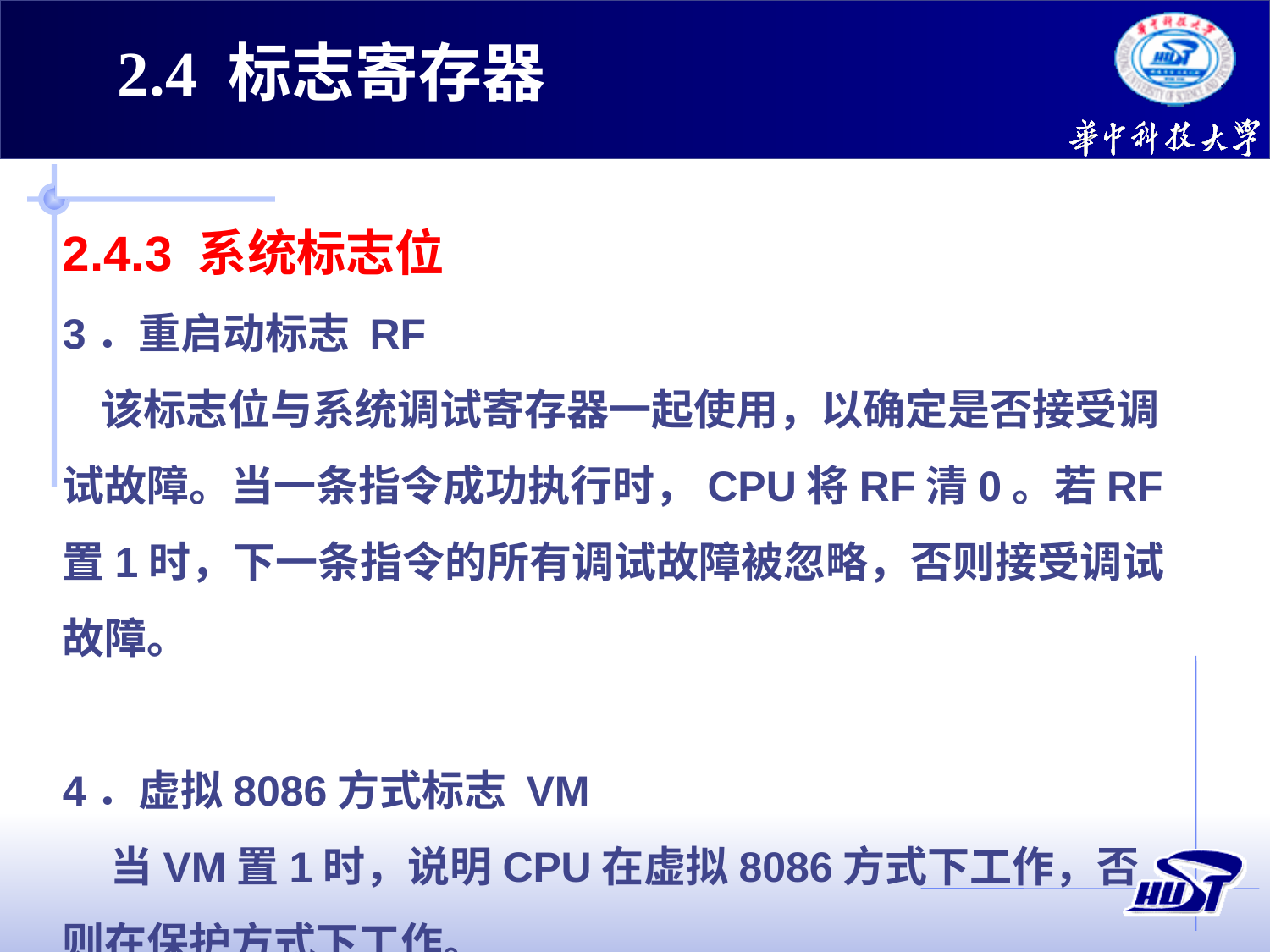

2.4 标志寄存器
2.4.3 系统标志位
3．重启动标志 RF
   该标志位与系统调试寄存器一起使用，以确定是否接受调试故障。当一条指令成功执行时，CPU将RF清0。若RF置1时，下一条指令的所有调试故障被忽略，否则接受调试故障。

4．虚拟8086方式标志 VM
    当VM置1时，说明CPU在虚拟8086方式下工作，否则在保护方式下工作。